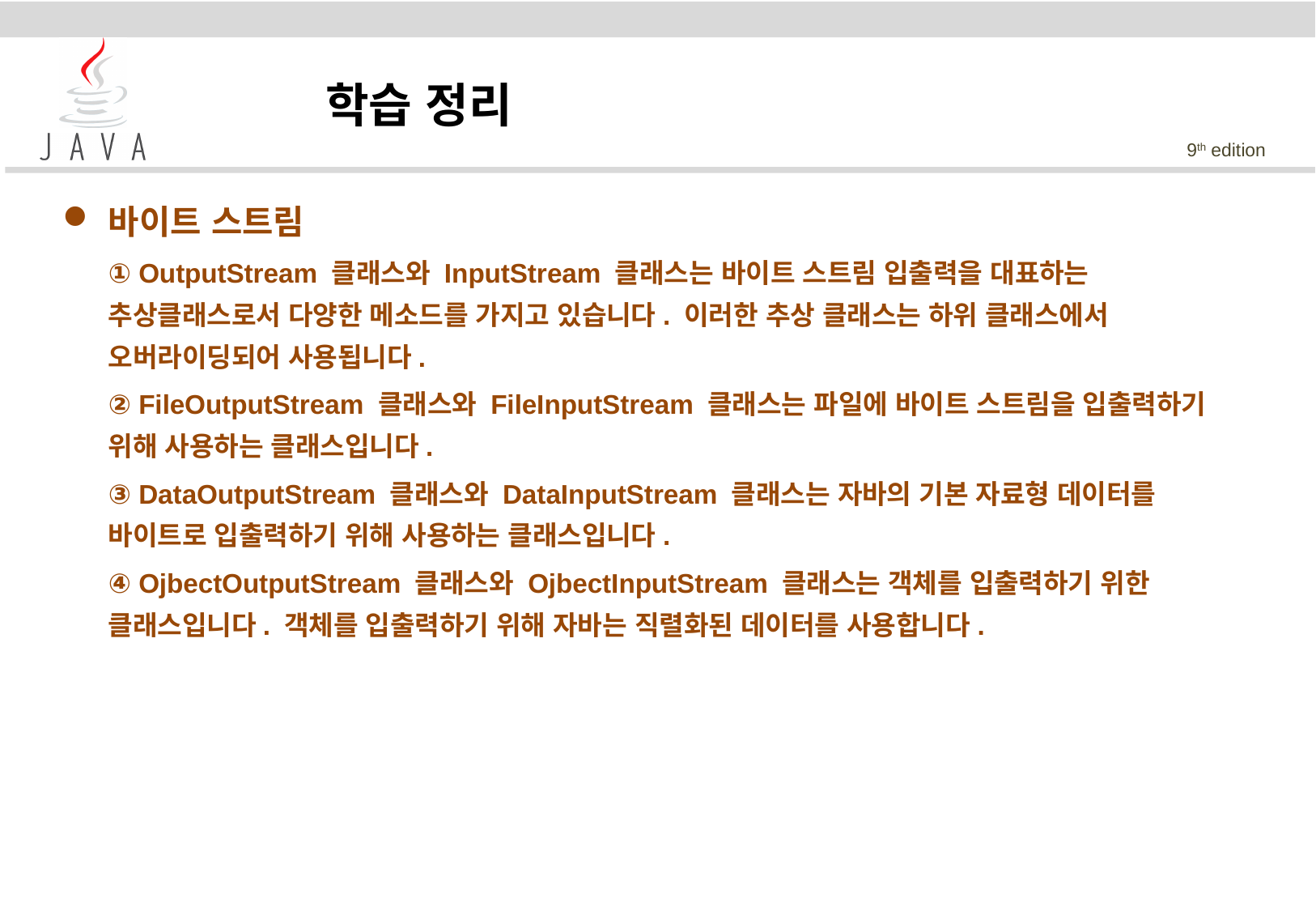

학습 정리
바이트 스트림
	① OutputStream 클래스와 InputStream 클래스는 바이트 스트림 입출력을 대표하는 추상클래스로서 다양한 메소드를 가지고 있습니다. 이러한 추상 클래스는 하위 클래스에서 오버라이딩되어 사용됩니다.
	② FileOutputStream 클래스와 FileInputStream 클래스는 파일에 바이트 스트림을 입출력하기 위해 사용하는 클래스입니다.
	③ DataOutputStream 클래스와 DataInputStream 클래스는 자바의 기본 자료형 데이터를 바이트로 입출력하기 위해 사용하는 클래스입니다.
	④ OjbectOutputStream 클래스와 OjbectInputStream 클래스는 객체를 입출력하기 위한 클래스입니다. 객체를 입출력하기 위해 자바는 직렬화된 데이터를 사용합니다.